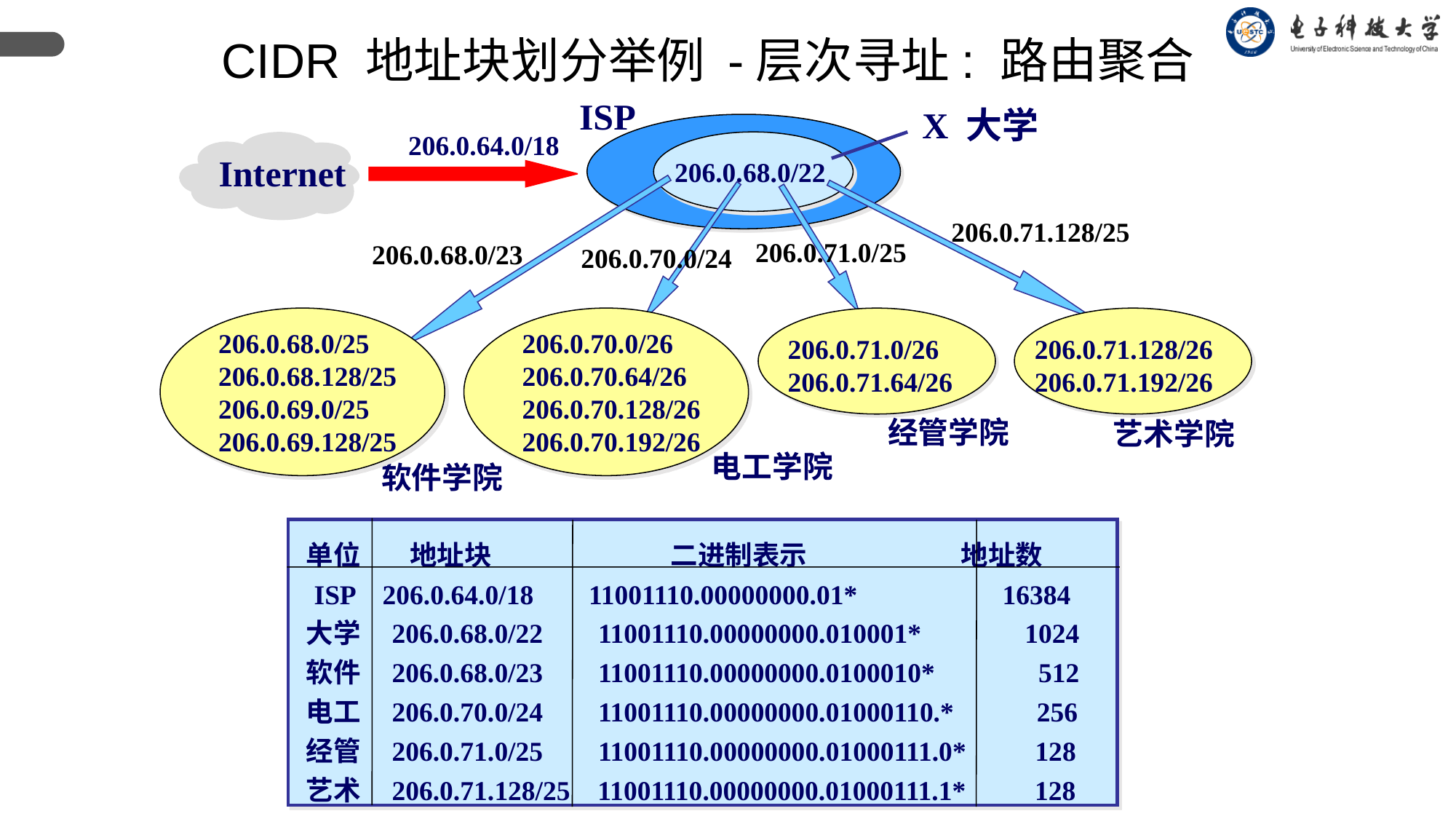

CIDR 地址块划分举例 -层次寻址: 路由聚合
ISP
X 大学

206.0.64.0/18

Internet
206.0.68.0/22

206.0.71.128/25
206.0.71.0/25
206.0.68.0/23
206.0.70.0/24

206.0.68.0/25
206.0.68.128/25
206.0.69.0/25
206.0.69.128/25
206.0.70.0/26
206.0.70.64/26
206.0.70.128/26
206.0.70.192/26
206.0.71.0/26
206.0.71.64/26
206.0.71.128/26
206.0.71.192/26
经管学院
艺术学院
电工学院
软件学院
 单位        地址块                             二进制表示                         地址数
   ISP    206.0.64.0/18        11001110.00000000.01*                     16384
 大学    206.0.68.0/22        11001110.00000000.010001*               1024
 软件    206.0.68.0/23        11001110.00000000.0100010*               512
 电工    206.0.70.0/24        11001110.00000000.01000110.*            256
 经管    206.0.71.0/25        11001110.00000000.01000111.0*          128
 艺术    206.0.71.128/25    11001110.00000000.01000111.1*          128